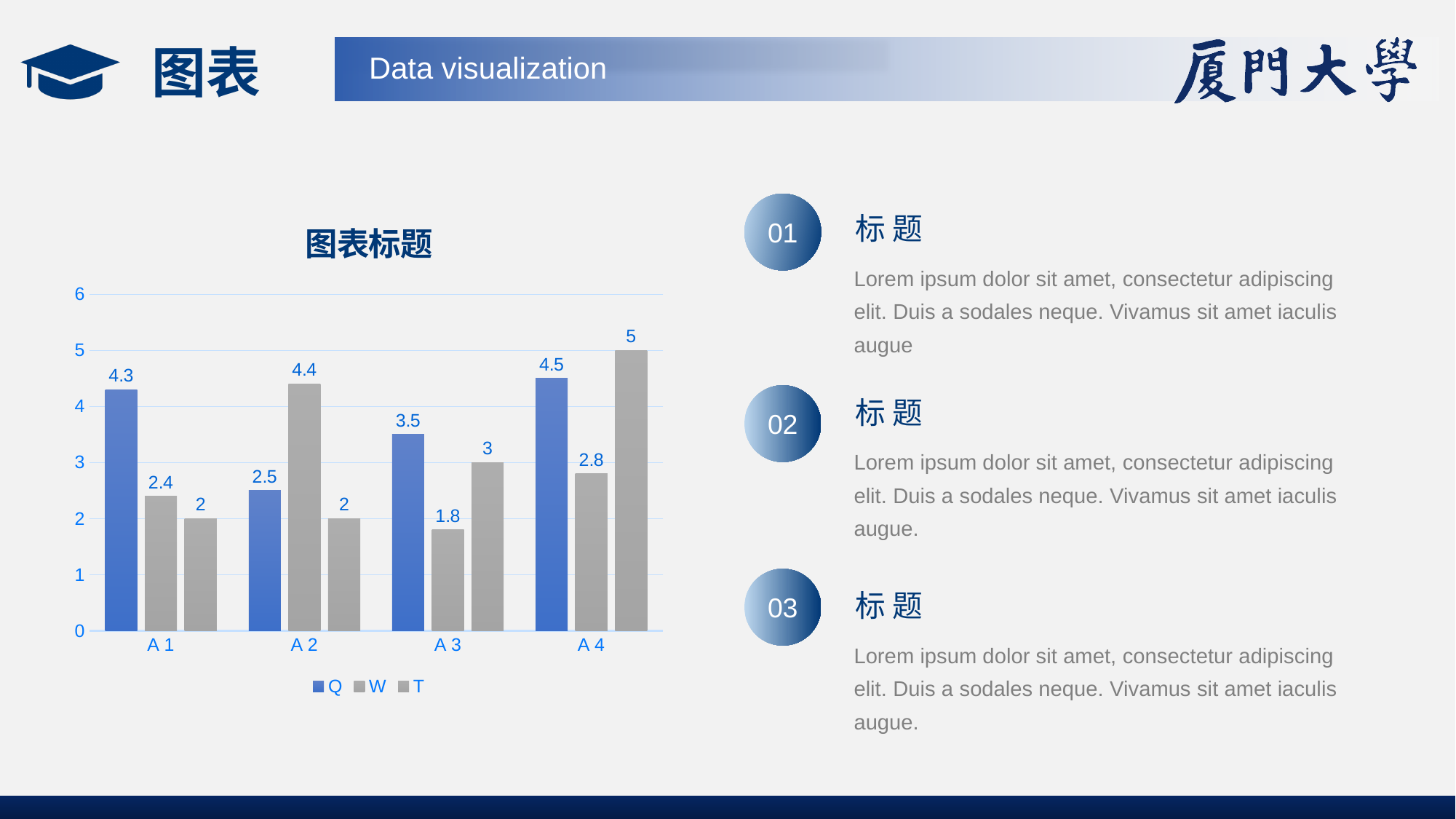

图表
Data visualization

### Chart: 图表标题

| Category | Q | W | T |
|---|---|---|---|
| A 1 | 4.3 | 2.4 | 2.0 |
| A 2 | 2.5 | 4.4 | 2.0 |
| A 3 | 3.5 | 1.8 | 3.0 |
| A 4 | 4.5 | 2.8 | 5.0 |
01
标 题
Lorem ipsum dolor sit amet, consectetur adipiscing elit. Duis a sodales neque. Vivamus sit amet iaculis augue
02
标 题
Lorem ipsum dolor sit amet, consectetur adipiscing elit. Duis a sodales neque. Vivamus sit amet iaculis augue.
03
标 题
Lorem ipsum dolor sit amet, consectetur adipiscing elit. Duis a sodales neque. Vivamus sit amet iaculis augue.